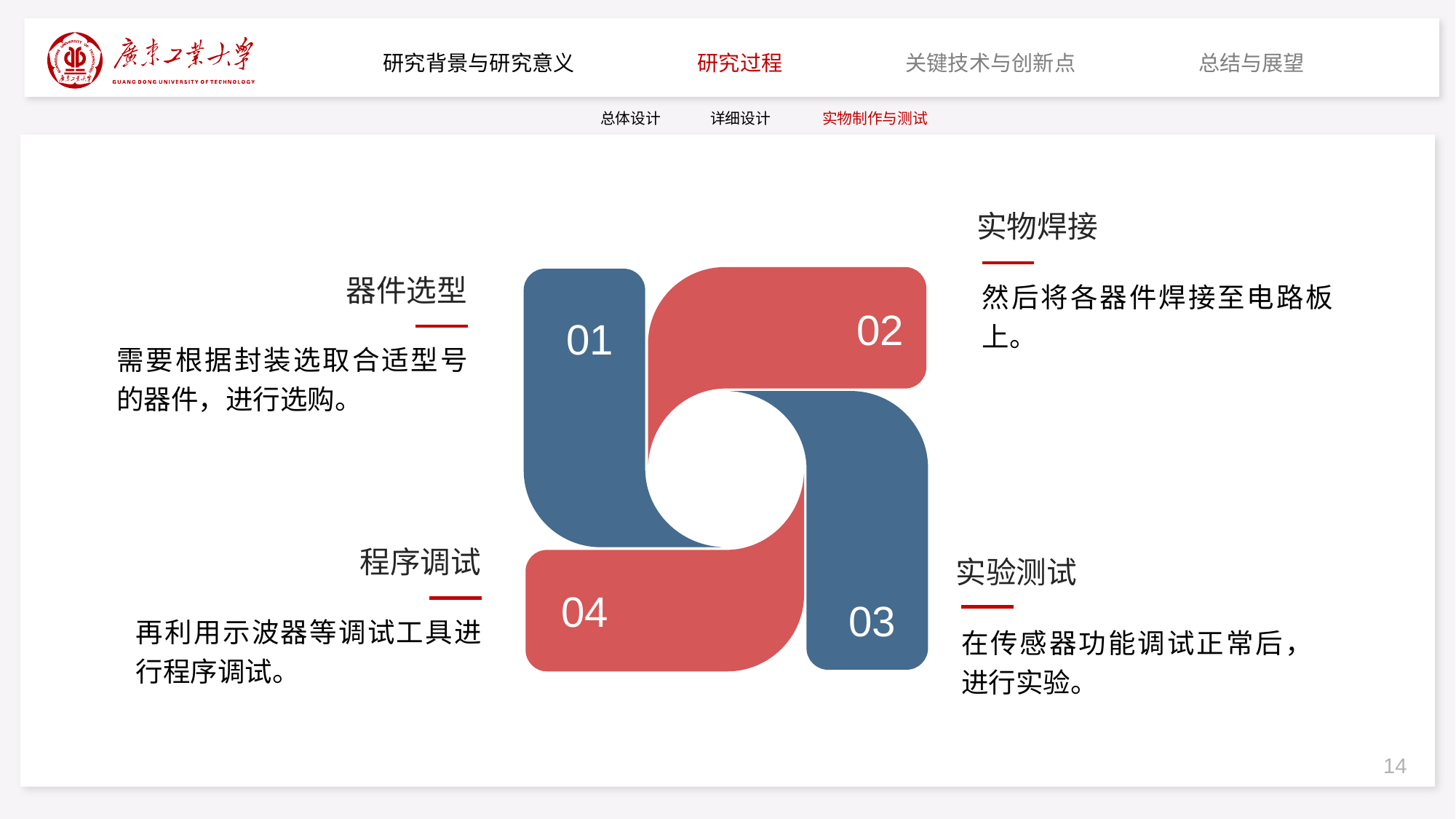

研究背景与研究意义
研究过程
关键技术与创新点
总结与展望
总体设计
详细设计
实物制作与测试
实物焊接
器件选型

02

01
然后将各器件焊接至电路板上。
需要根据封装选取合适型号的器件，进行选购。

03

04
程序调试
实验测试
再利用示波器等调试工具进行程序调试。
在传感器功能调试正常后，进行实验。
14